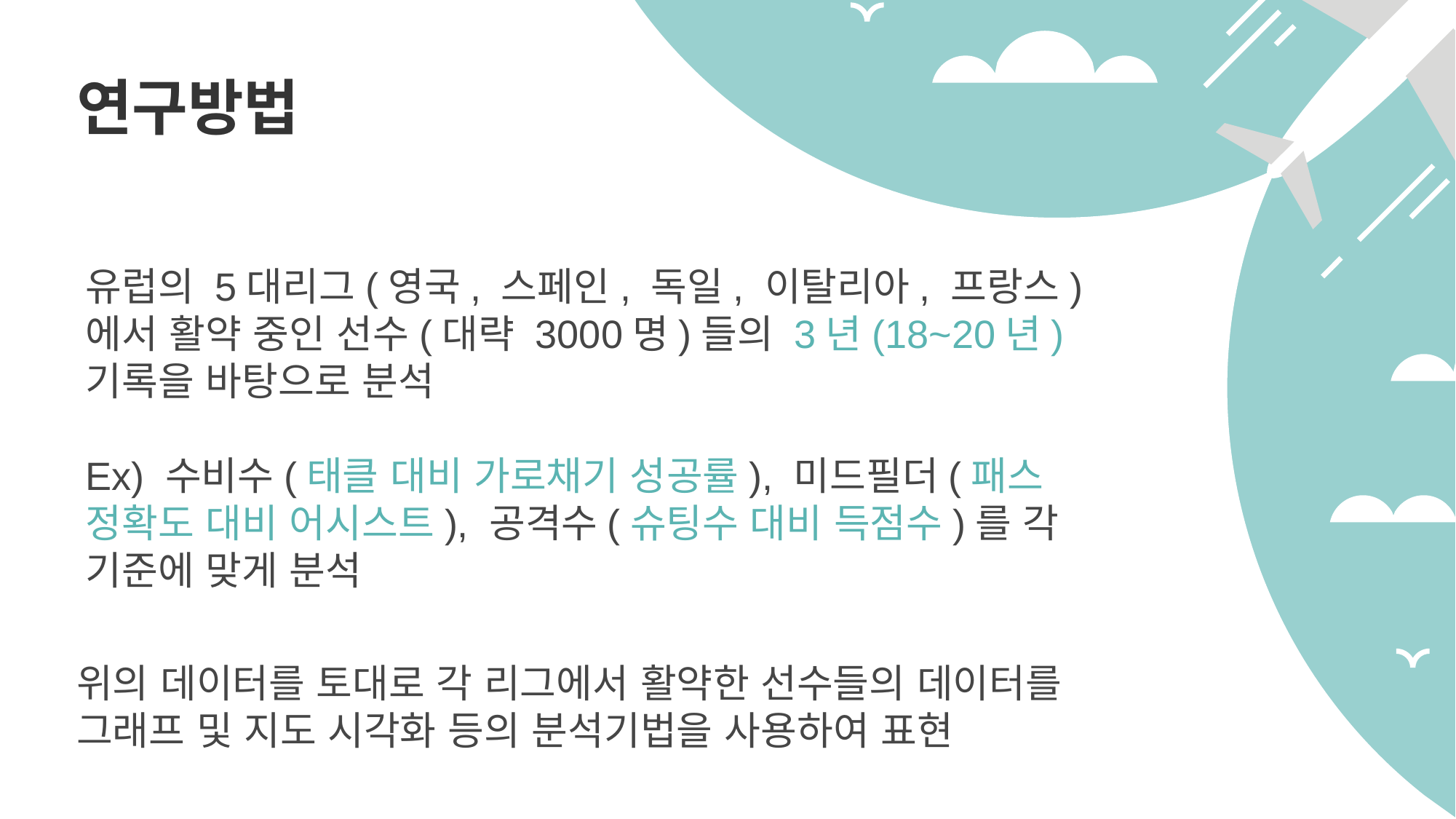

연구방법
유럽의 5대리그(영국, 스페인, 독일, 이탈리아, 프랑스)에서 활약 중인 선수(대략 3000명)들의 3년(18~20년) 기록을 바탕으로 분석

Ex) 수비수(태클 대비 가로채기 성공률), 미드필더(패스 정확도 대비 어시스트), 공격수(슈팅수 대비 득점수)를 각 기준에 맞게 분석

위의 데이터를 토대로 각 리그에서 활약한 선수들의 데이터를 그래프 및 지도 시각화 등의 분석기법을 사용하여 표현